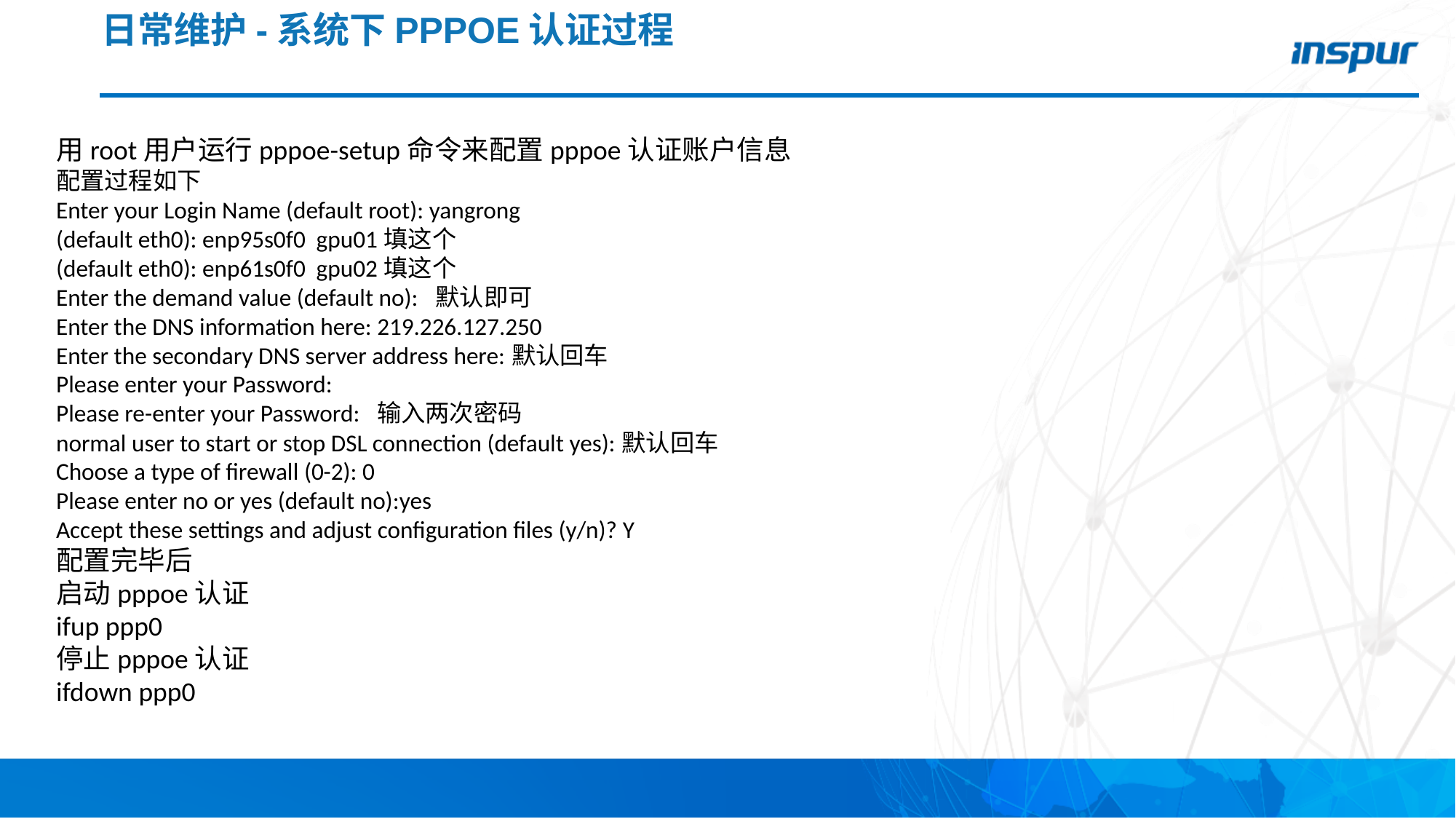

日常维护-系统下PPPOE认证过程
用root用户运行pppoe-setup命令来配置pppoe认证账户信息
配置过程如下
Enter your Login Name (default root): yangrong
(default eth0): enp95s0f0  gpu01填这个
(default eth0): enp61s0f0  gpu02填这个
Enter the demand value (default no):  默认即可
Enter the DNS information here: 219.226.127.250
Enter the secondary DNS server address here:默认回车
Please enter your Password:
Please re-enter your Password:  输入两次密码
normal user to start or stop DSL connection (default yes):默认回车
Choose a type of firewall (0-2): 0
Please enter no or yes (default no):yes
Accept these settings and adjust configuration files (y/n)? Y
配置完毕后
启动pppoe认证
ifup ppp0
停止pppoe认证
ifdown ppp0